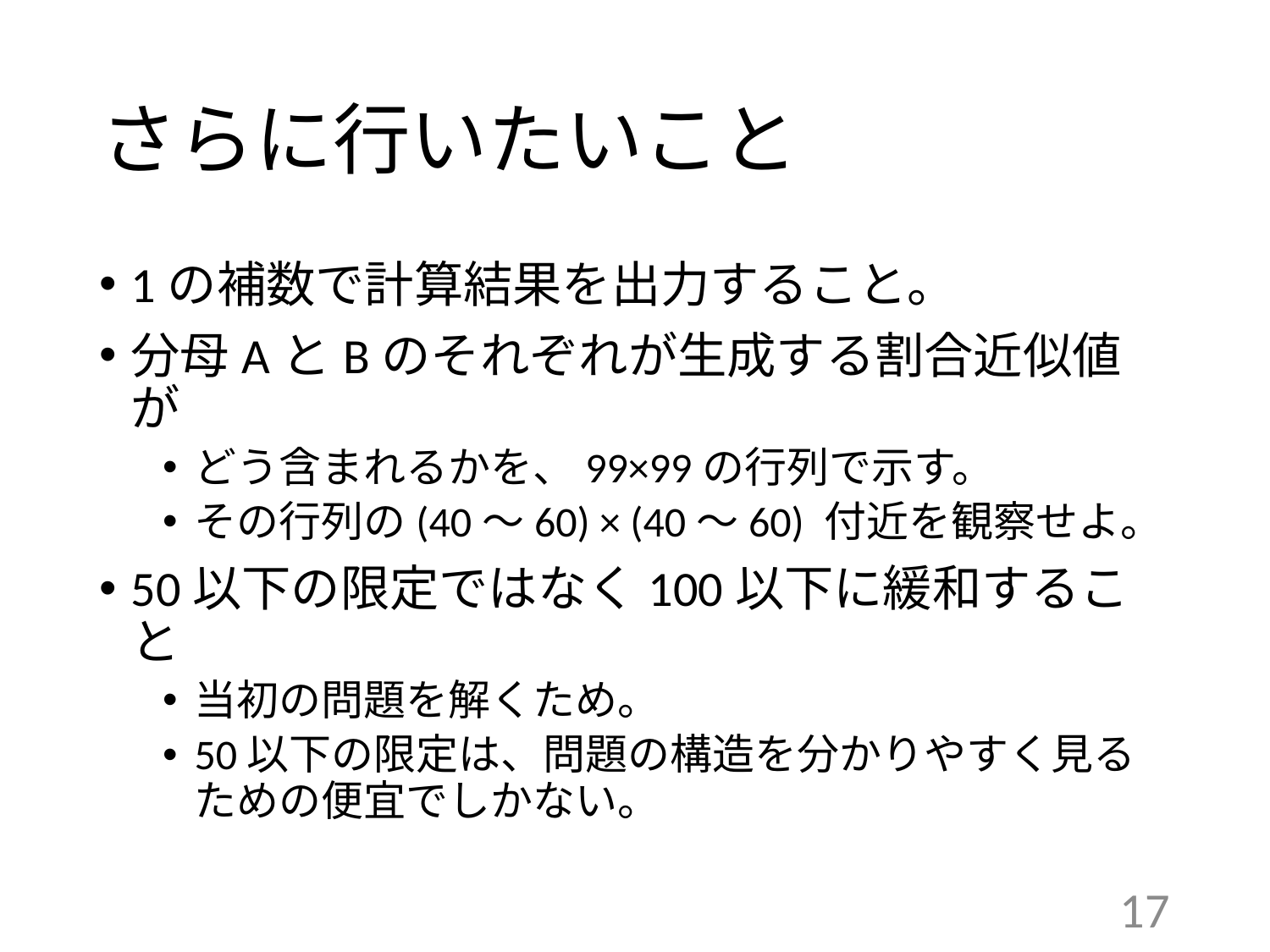

# さらに行いたいこと
1の補数で計算結果を出力すること。
分母AとBのそれぞれが生成する割合近似値が
どう含まれるかを、99×99の行列で示す。
その行列の(40〜60) × (40〜60) 付近を観察せよ。
50以下の限定ではなく100以下に緩和すること
当初の問題を解くため。
50以下の限定は、問題の構造を分かりやすく見るための便宜でしかない。

17